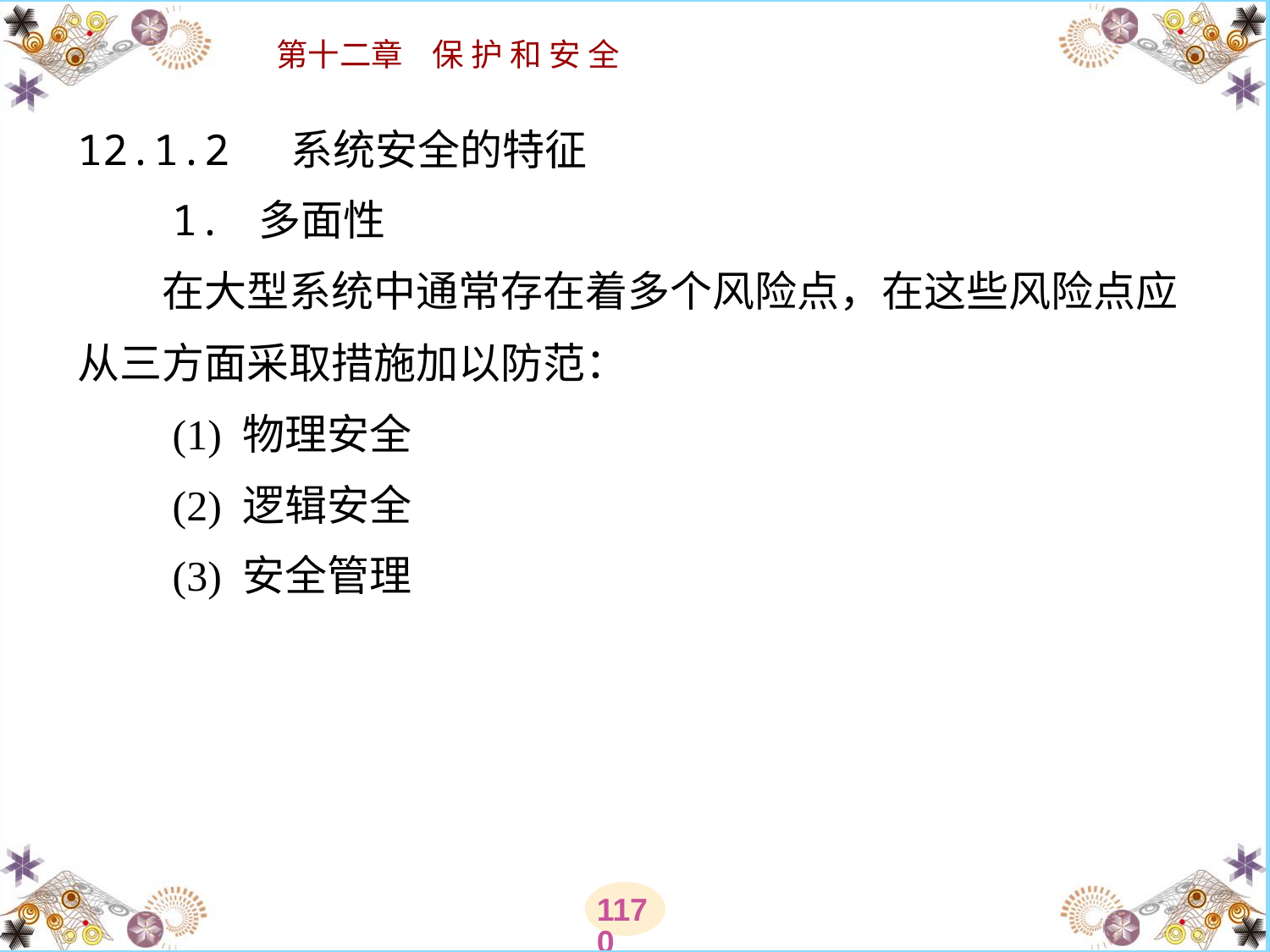

# 12.1.2  系统安全的特征 　　1. 多面性 　　在大型系统中通常存在着多个风险点，在这些风险点应从三方面采取措施加以防范： 　　(1) 物理安全 　　(2) 逻辑安全 　　(3) 安全管理